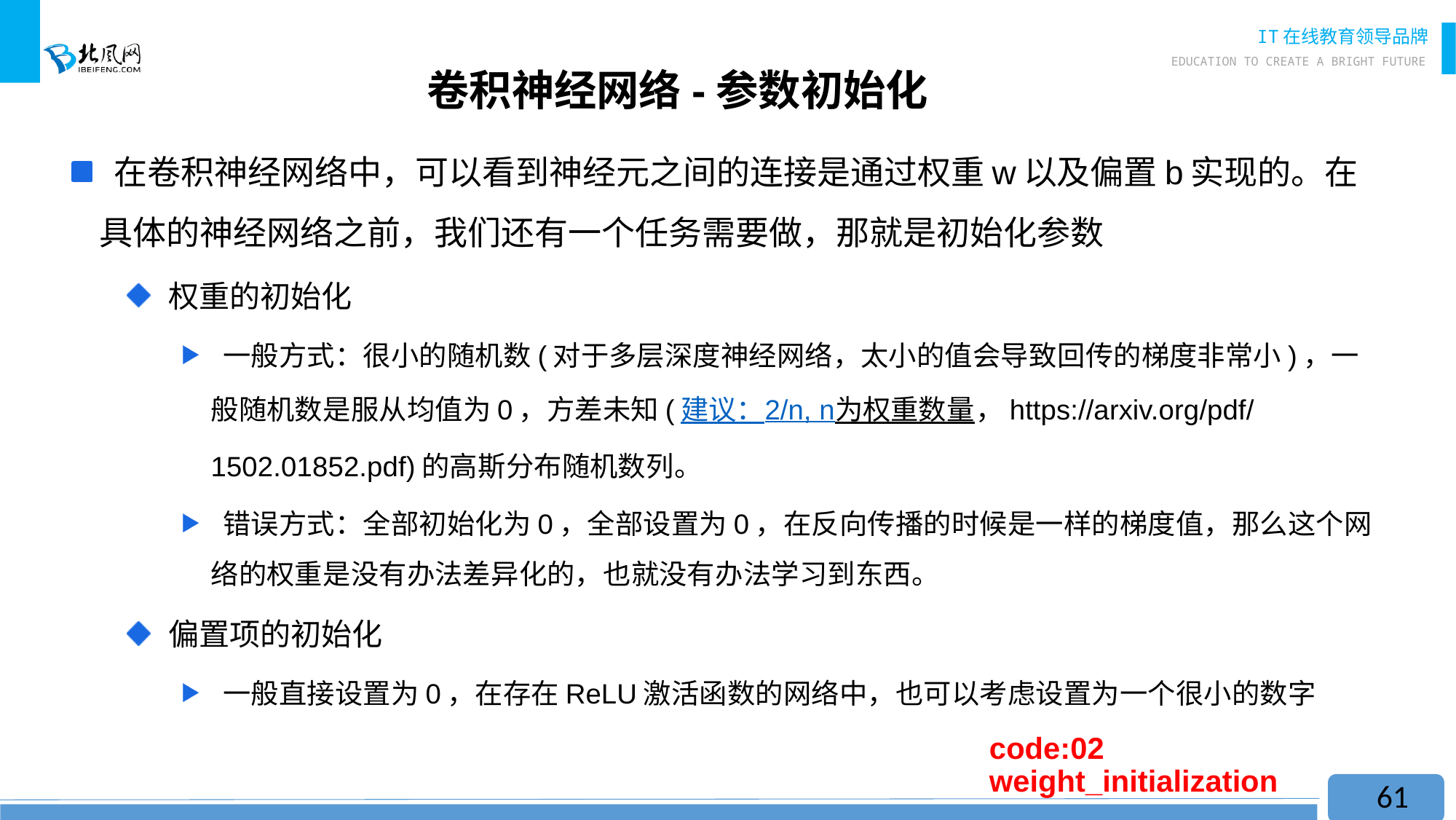

# 卷积神经网络-参数初始化
 在卷积神经网络中，可以看到神经元之间的连接是通过权重w以及偏置b实现的。在具体的神经网络之前，我们还有一个任务需要做，那就是初始化参数
 权重的初始化
 一般方式：很小的随机数(对于多层深度神经网络，太小的值会导致回传的梯度非常小)，一般随机数是服从均值为0，方差未知(建议：2/n, n为权重数量，https://arxiv.org/pdf/1502.01852.pdf)的高斯分布随机数列。
 错误方式：全部初始化为0，全部设置为0，在反向传播的时候是一样的梯度值，那么这个网络的权重是没有办法差异化的，也就没有办法学习到东西。
 偏置项的初始化
 一般直接设置为0，在存在ReLU激活函数的网络中，也可以考虑设置为一个很小的数字
code:02 weight_initialization